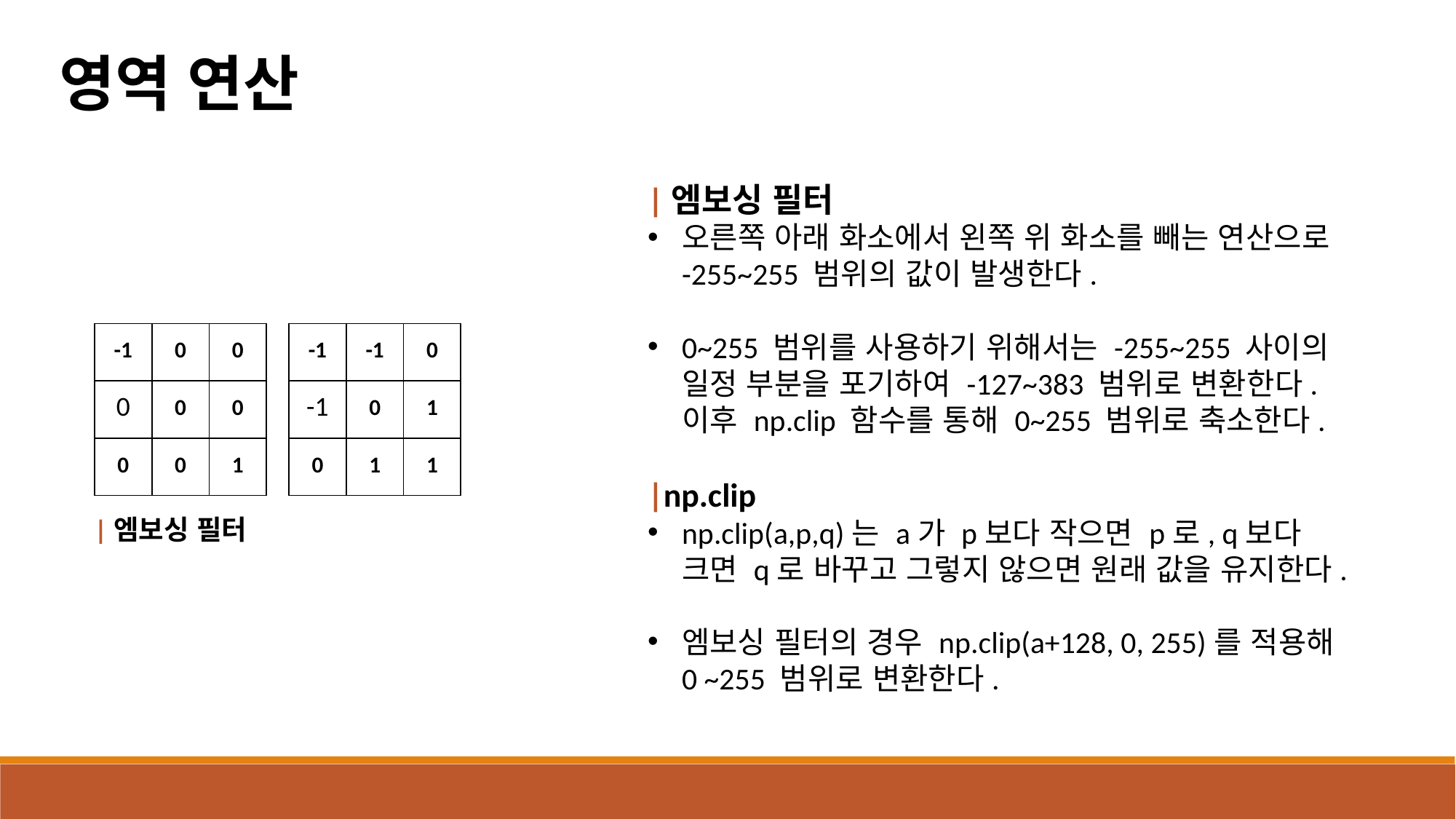

영역 연산
|엠보싱 필터
오른쪽 아래 화소에서 왼쪽 위 화소를 빼는 연산으로 -255~255 범위의 값이 발생한다.

0~255 범위를 사용하기 위해서는 -255~255 사이의 일정 부분을 포기하여 -127~383 범위로 변환한다. 이후 np.clip 함수를 통해 0~255 범위로 축소한다.

|np.clip
np.clip(a,p,q)는 a가 p보다 작으면 p로, q보다 크면 q로 바꾸고 그렇지 않으면 원래 값을 유지한다.

엠보싱 필터의 경우 np.clip(a+128, 0, 255)를 적용해 0 ~255 범위로 변환한다.
| -1 | 0 | 0 |
| --- | --- | --- |
| 0 | 0 | 0 |
| 0 | 0 | 1 |
| -1 | -1 | 0 |
| --- | --- | --- |
| -1 | 0 | 1 |
| 0 | 1 | 1 |
|엠보싱 필터